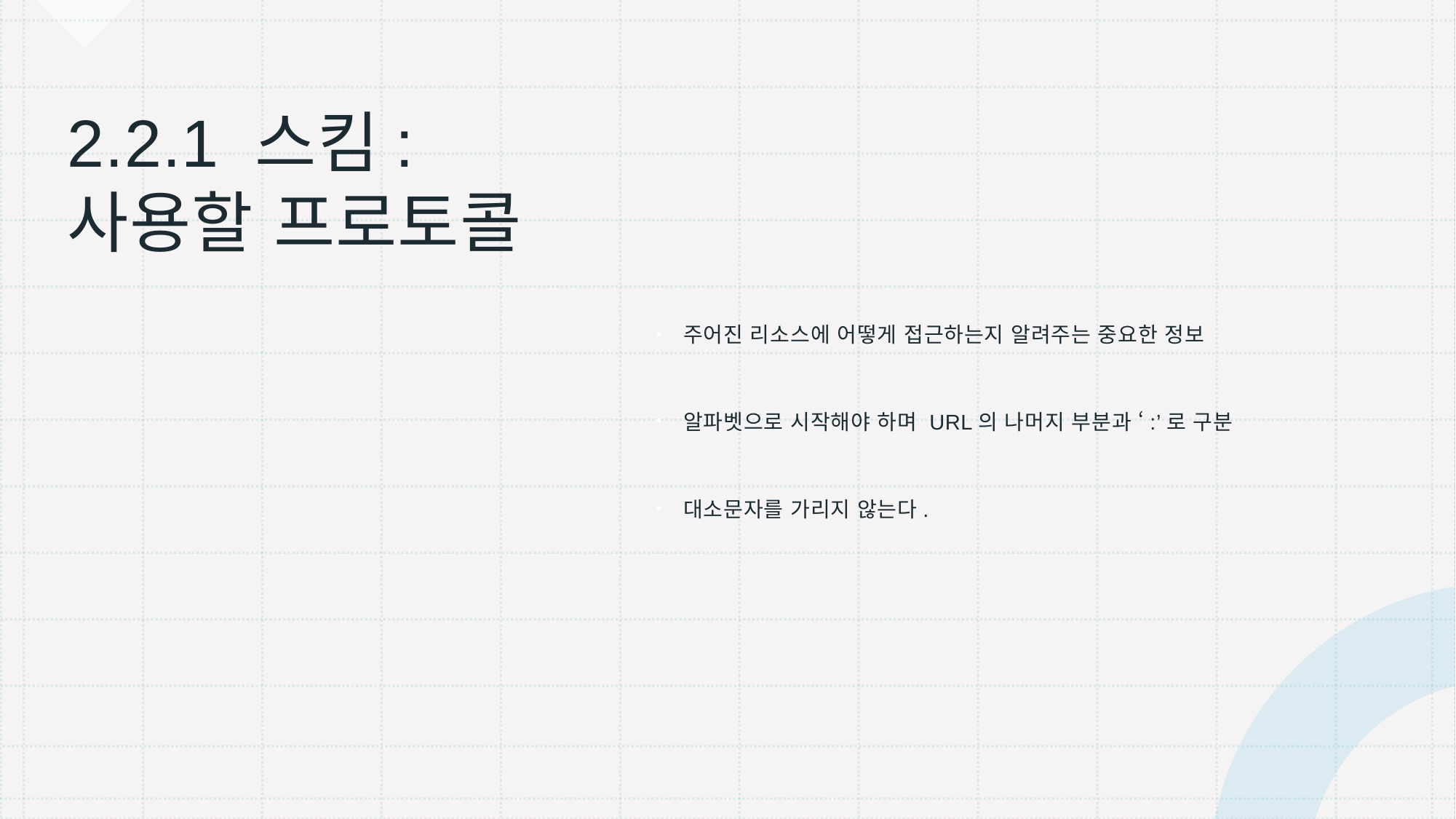

# 2.2.1 스킴: 사용할 프로토콜
주어진 리소스에 어떻게 접근하는지 알려주는 중요한 정보

알파벳으로 시작해야 하며 URL의 나머지 부분과 ‘:’로 구분

대소문자를 가리지 않는다.